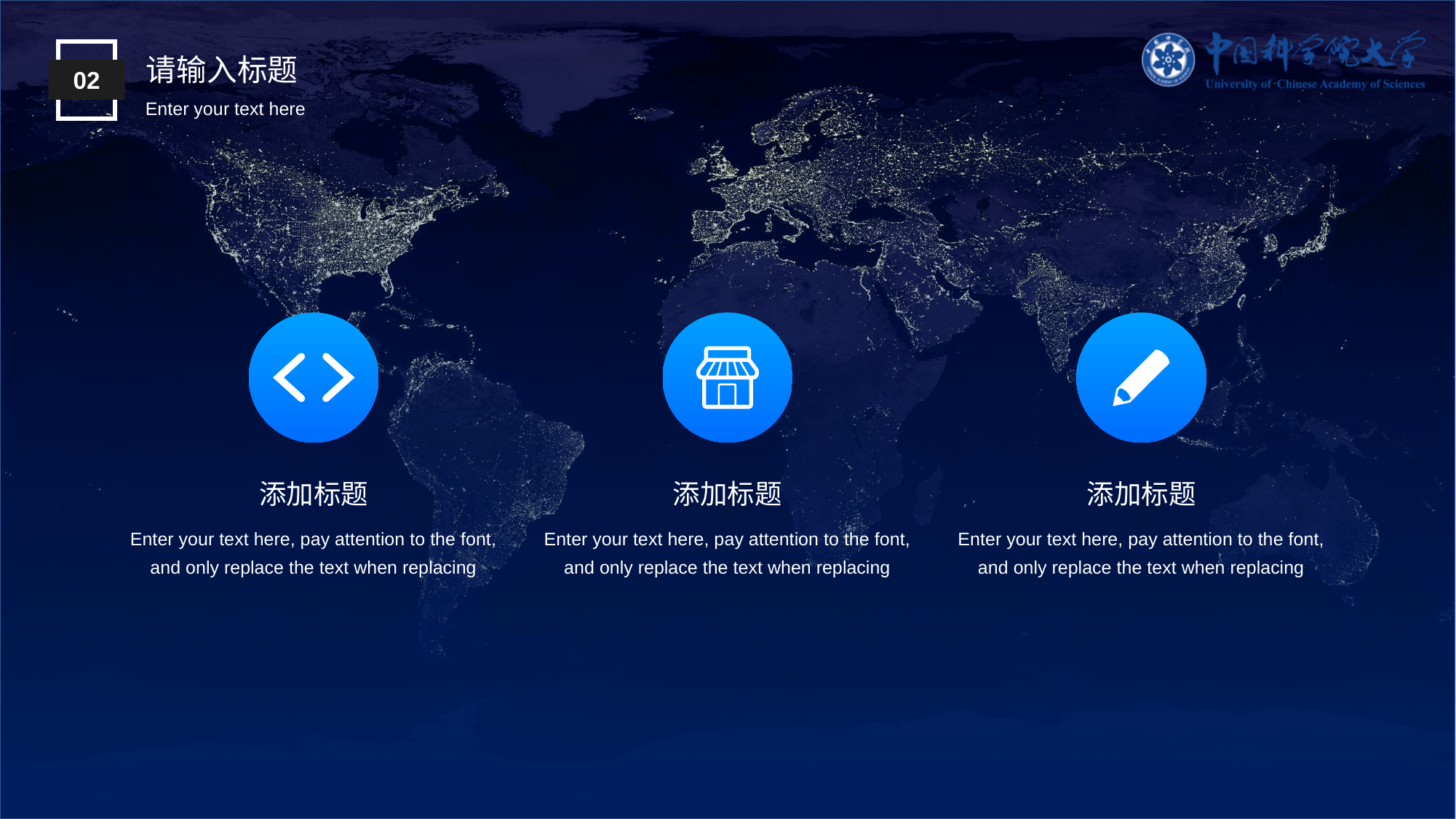

请输入标题
02
Enter your text here

添加标题
添加标题
添加标题
Enter your text here, pay attention to the font, and only replace the text when replacing
Enter your text here, pay attention to the font, and only replace the text when replacing
Enter your text here, pay attention to the font, and only replace the text when replacing